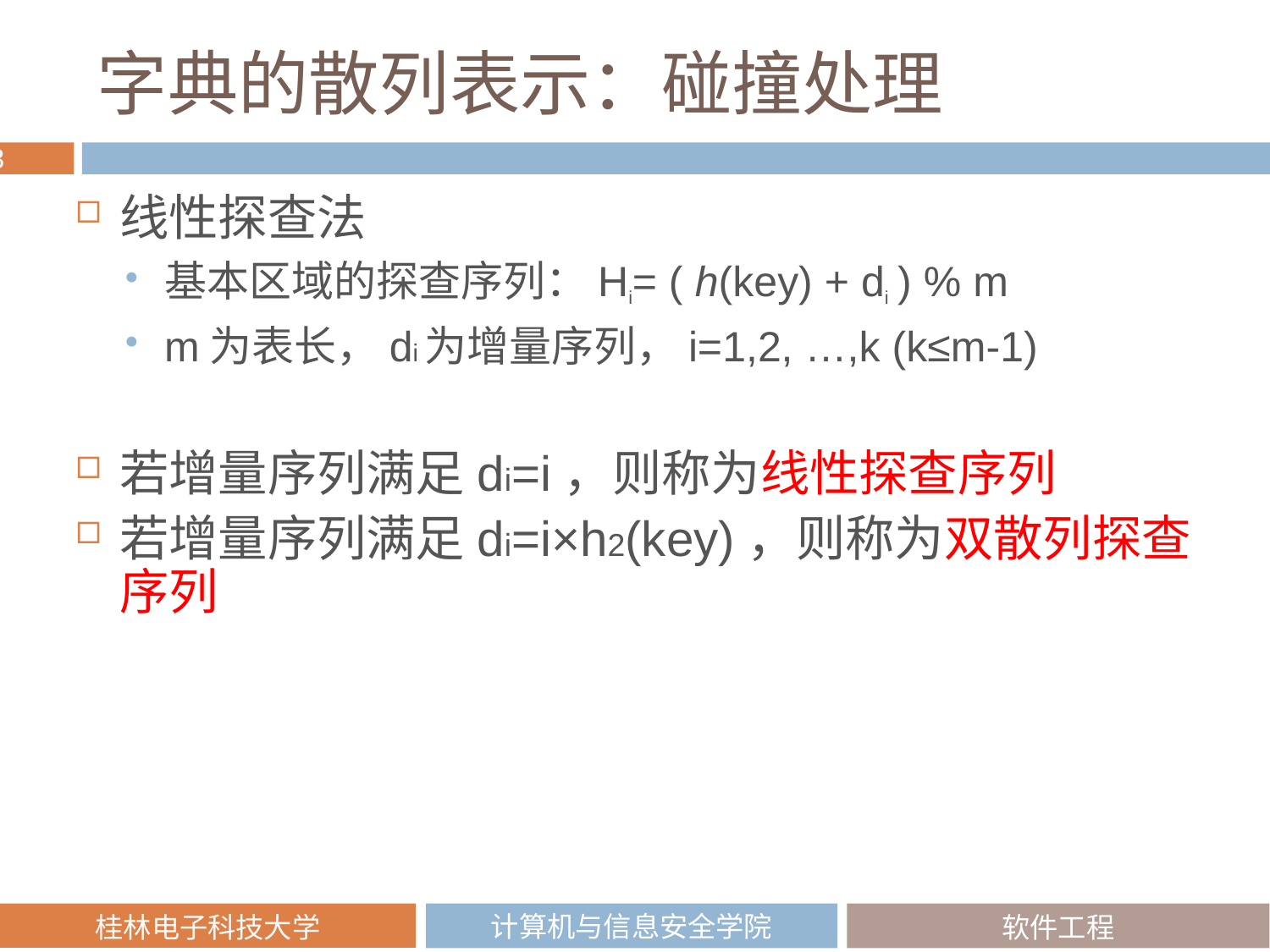

# 字典的散列表示：碰撞处理
线性探查法
基本区域的探查序列：Hi= ( h(key) + di ) % m
m为表长，di为增量序列，i=1,2, …,k (k≤m-1)

若增量序列满足di=i，则称为线性探查序列
若增量序列满足di=i×h2(key)，则称为双散列探查序列